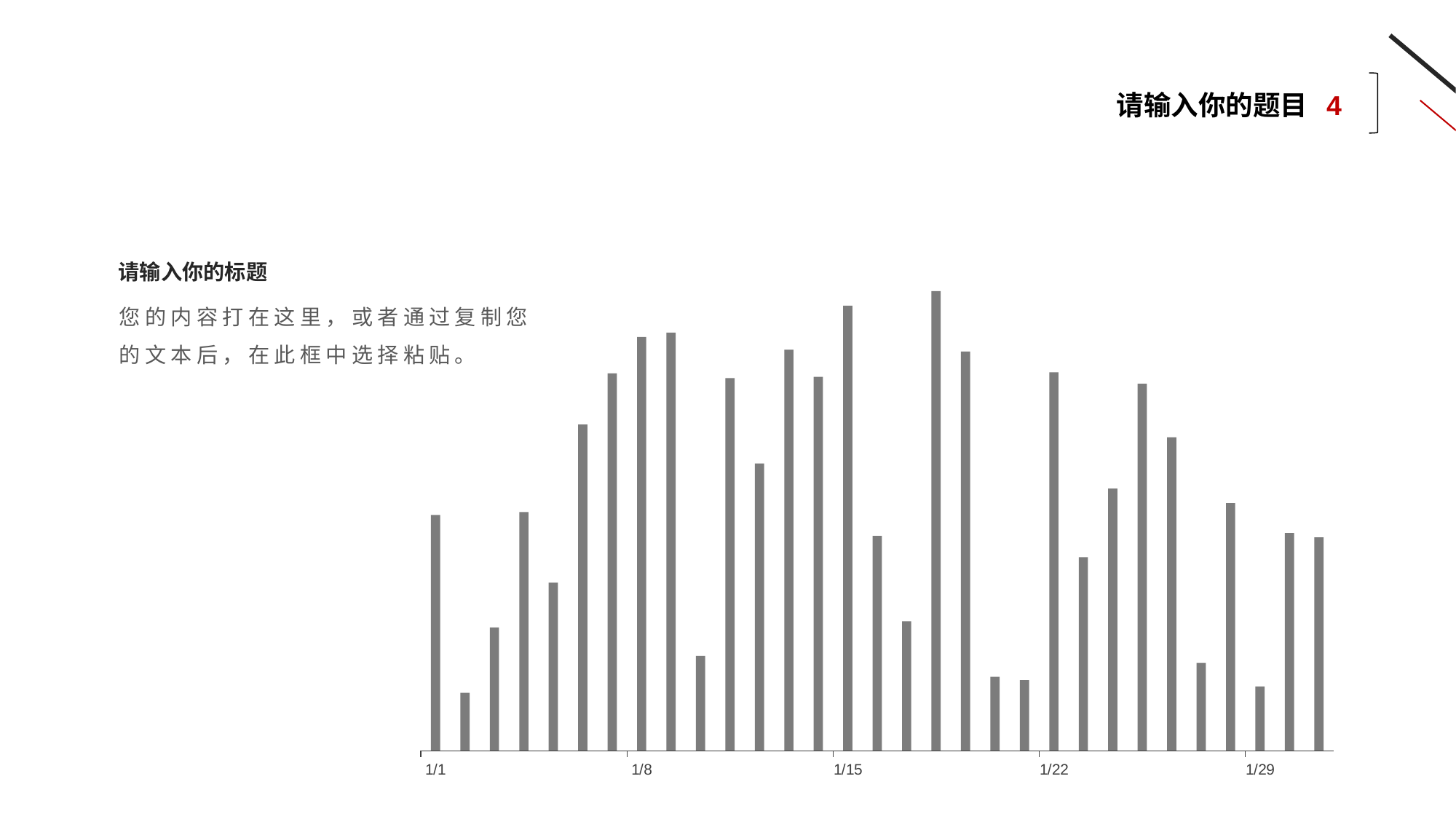

请输入你的题目  4
请输入你的标题

### Chart

| Category | 系列 1 |
|---|---|
| 41275 | 5.029758753212422 |
| 41276 | 1.232219130570757 |
| 41277 | 2.6273242971759663 |
| 41278 | 5.093148388597799 |
| 41279 | 3.585477464211865 |
| 41280 | 6.959710065372447 |
| 41281 | 8.054776581688689 |
| 41282 | 8.83156639566046 |
| 41283 | 8.924393327563 |
| 41284 | 2.0238756581638975 |
| 41285 | 7.951722271385928 |
| 41286 | 6.131583984622411 |
| 41287 | 8.55851480589589 |
| 41288 | 7.979794963611113 |
| 41289 | 9.4986740110336 |
| 41290 | 4.584756179510423 |
| 41291 | 2.761447538781216 |
| 41292 | 9.808274091484982 |
| 41293 | 8.520368802914598 |
| 41294 | 1.5754370944908525 |
| 41295 | 1.5072772277418438 |
| 41296 | 8.078051855528962 |
| 41297 | 4.127564739297496 |
| 41298 | 5.593932277669813 |
| 41299 | 7.832416087789535 |
| 41300 | 6.689021742702712 |
| 41301 | 1.8692374405007315 |
| 41302 | 5.281578462443008 |
| 41303 | 1.3645818946222765 |
| 41304 | 4.64324710143366 |
| 41305 | 4.5496508633409505 |
您的内容打在这里，或者通过复制您的文本后，在此框中选择粘贴。